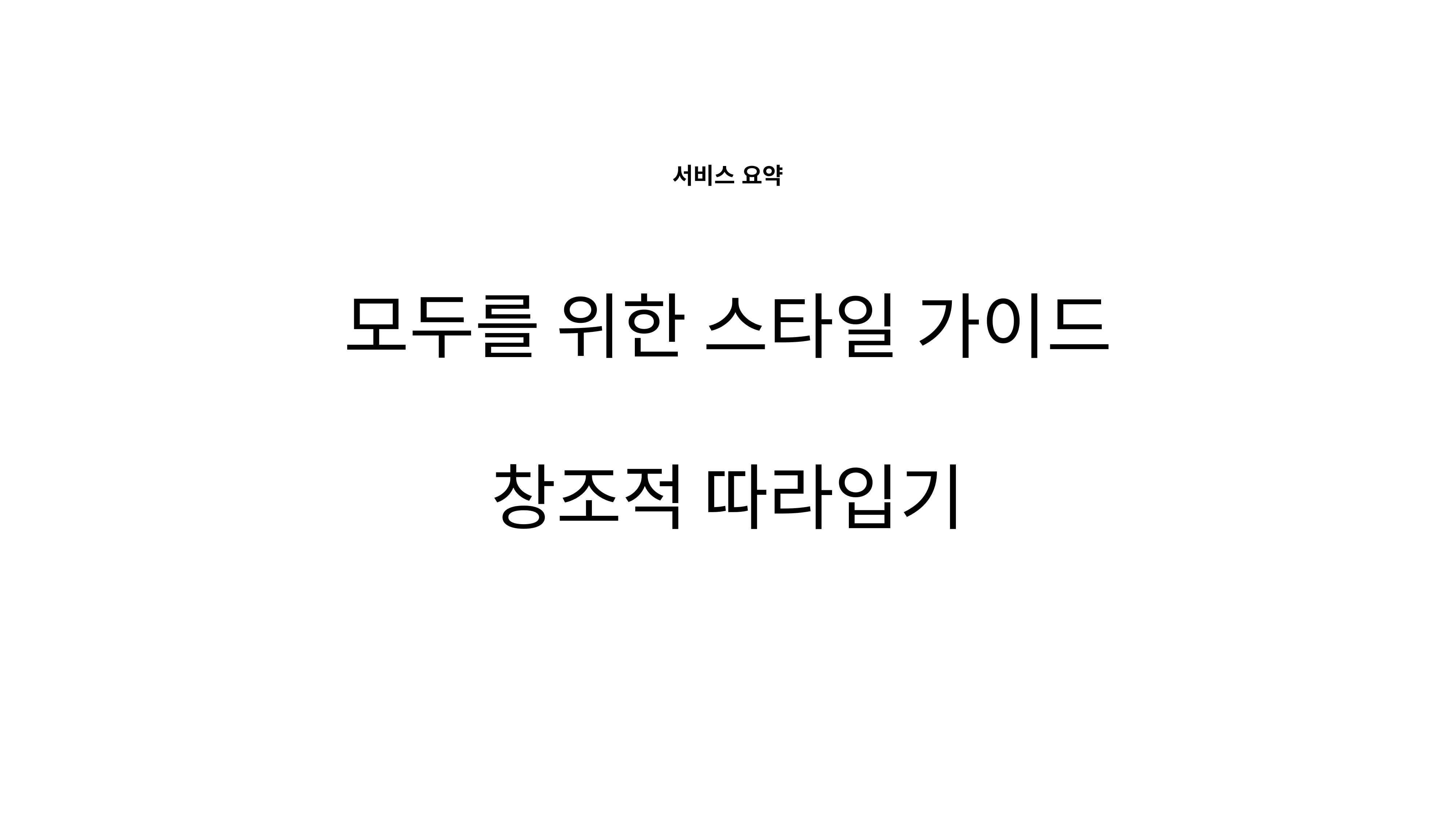

서비스 요약
# 모두를 위한 스타일 가이드

창조적 따라입기